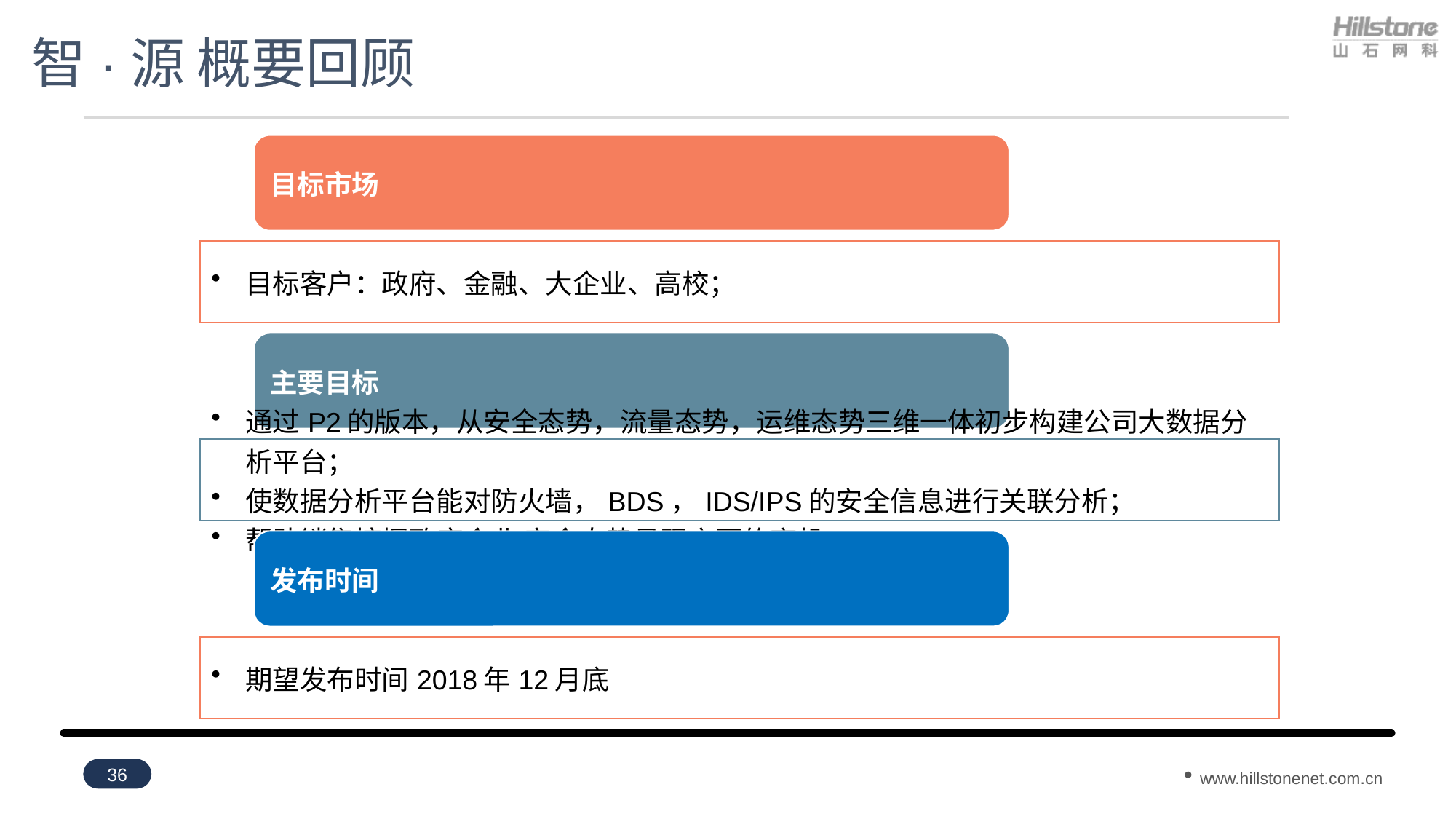

# 智·源 概要回顾
目标市场
主要目标
发布时间
目标客户：政府、金融、大企业、高校；
使数据分析平台能对防火墙，BDS，IDS/IPS的安全信息进行关联分析；
期望发布时间2018年12月底
帮助销售挖掘政府企业 安全态势呈现方面的商机；
通过P2的版本，从安全态势，流量态势，运维态势三维一体初步构建公司大数据分析平台；
36